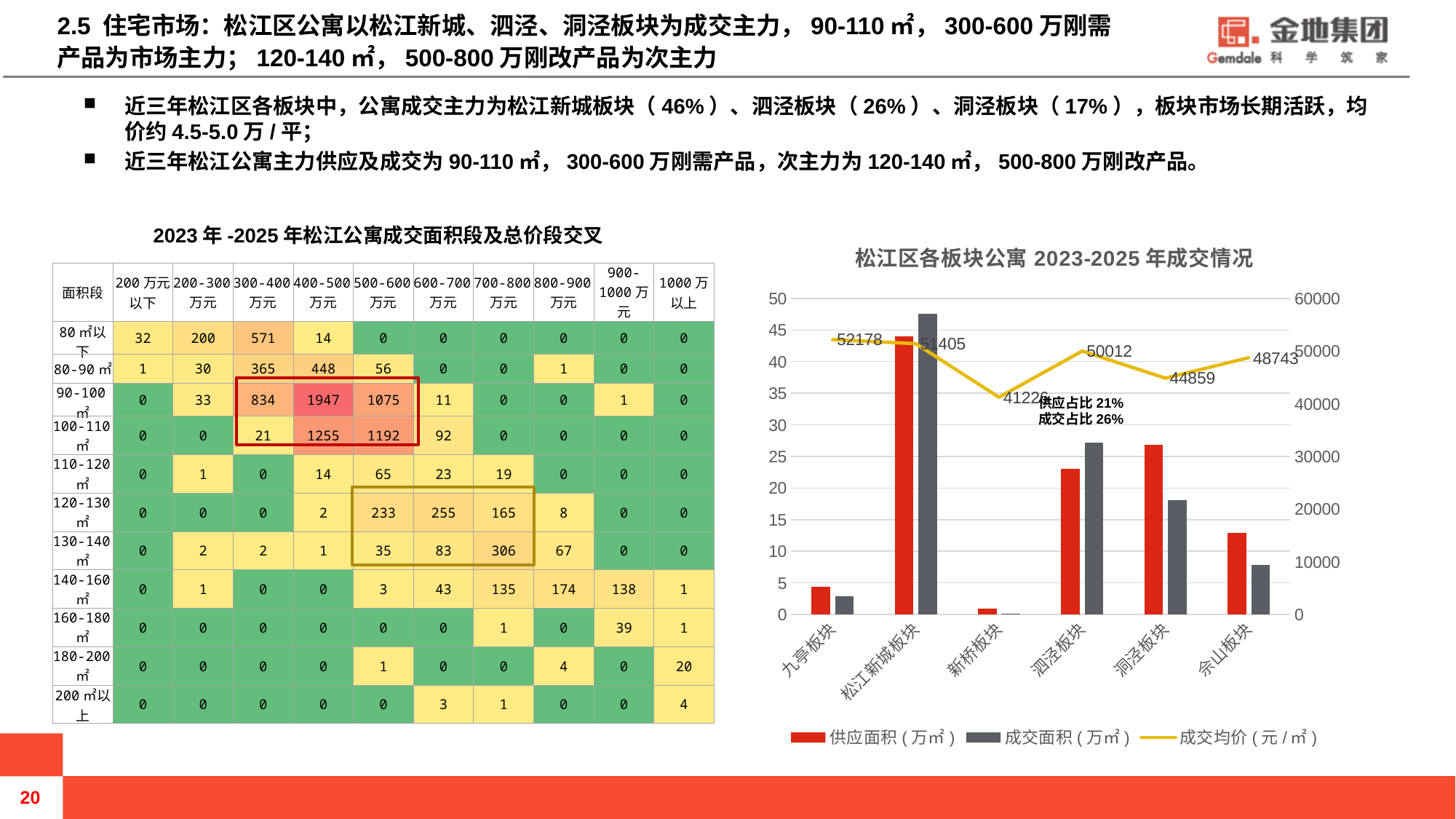

# 2.5 住宅市场：松江区公寓以松江新城、泗泾、洞泾板块为成交主力，90-110㎡，300-600万刚需产品为市场主力；120-140㎡，500-800万刚改产品为次主力
近三年松江区各板块中，公寓成交主力为松江新城板块（46%）、泗泾板块（26%）、洞泾板块（17%），板块市场长期活跃，均价约4.5-5.0万/平；
近三年松江公寓主力供应及成交为90-110㎡，300-600万刚需产品，次主力为120-140㎡，500-800万刚改产品。
2023年-2025年松江公寓成交面积段及总价段交叉

### Chart: 松江区各板块公寓2023-2025年成交情况

| Category | 供应面积(万㎡) | 成交面积(万㎡) | 成交均价(元/㎡) |
|---|---|---|---|
| 九亭板块 | 4.41 | 2.92 | 52178.0 |
| 松江新城板块 | 43.97 | 47.53 | 51405.0 |
| 新桥板块 | 0.95 | 0.12 | 41226.0 |
| 泗泾板块 | 23.01 | 27.24 | 50012.0 |
| 洞泾板块 | 26.84 | 18.08 | 44859.0 |
| 佘山板块 | 12.91 | 7.79 | 48743.0 |
| 面积段 | 200万元以下 | 200-300万元 | 300-400万元 | 400-500万元 | 500-600万元 | 600-700万元 | 700-800万元 | 800-900万元 | 900-1000万元 | 1000万以上 |
| --- | --- | --- | --- | --- | --- | --- | --- | --- | --- | --- |
| 80㎡以下 | 32 | 200 | 571 | 14 | 0 | 0 | 0 | 0 | 0 | 0 |
| 80-90㎡ | 1 | 30 | 365 | 448 | 56 | 0 | 0 | 1 | 0 | 0 |
| 90-100㎡ | 0 | 33 | 834 | 1947 | 1075 | 11 | 0 | 0 | 1 | 0 |
| 100-110㎡ | 0 | 0 | 21 | 1255 | 1192 | 92 | 0 | 0 | 0 | 0 |
| 110-120㎡ | 0 | 1 | 0 | 14 | 65 | 23 | 19 | 0 | 0 | 0 |
| 120-130㎡ | 0 | 0 | 0 | 2 | 233 | 255 | 165 | 8 | 0 | 0 |
| 130-140㎡ | 0 | 2 | 2 | 1 | 35 | 83 | 306 | 67 | 0 | 0 |
| 140-160㎡ | 0 | 1 | 0 | 0 | 3 | 43 | 135 | 174 | 138 | 1 |
| 160-180㎡ | 0 | 0 | 0 | 0 | 0 | 0 | 1 | 0 | 39 | 1 |
| 180-200㎡ | 0 | 0 | 0 | 0 | 1 | 0 | 0 | 4 | 0 | 20 |
| 200㎡以上 | 0 | 0 | 0 | 0 | 0 | 3 | 1 | 0 | 0 | 4 |

供应占比21%
成交占比26%